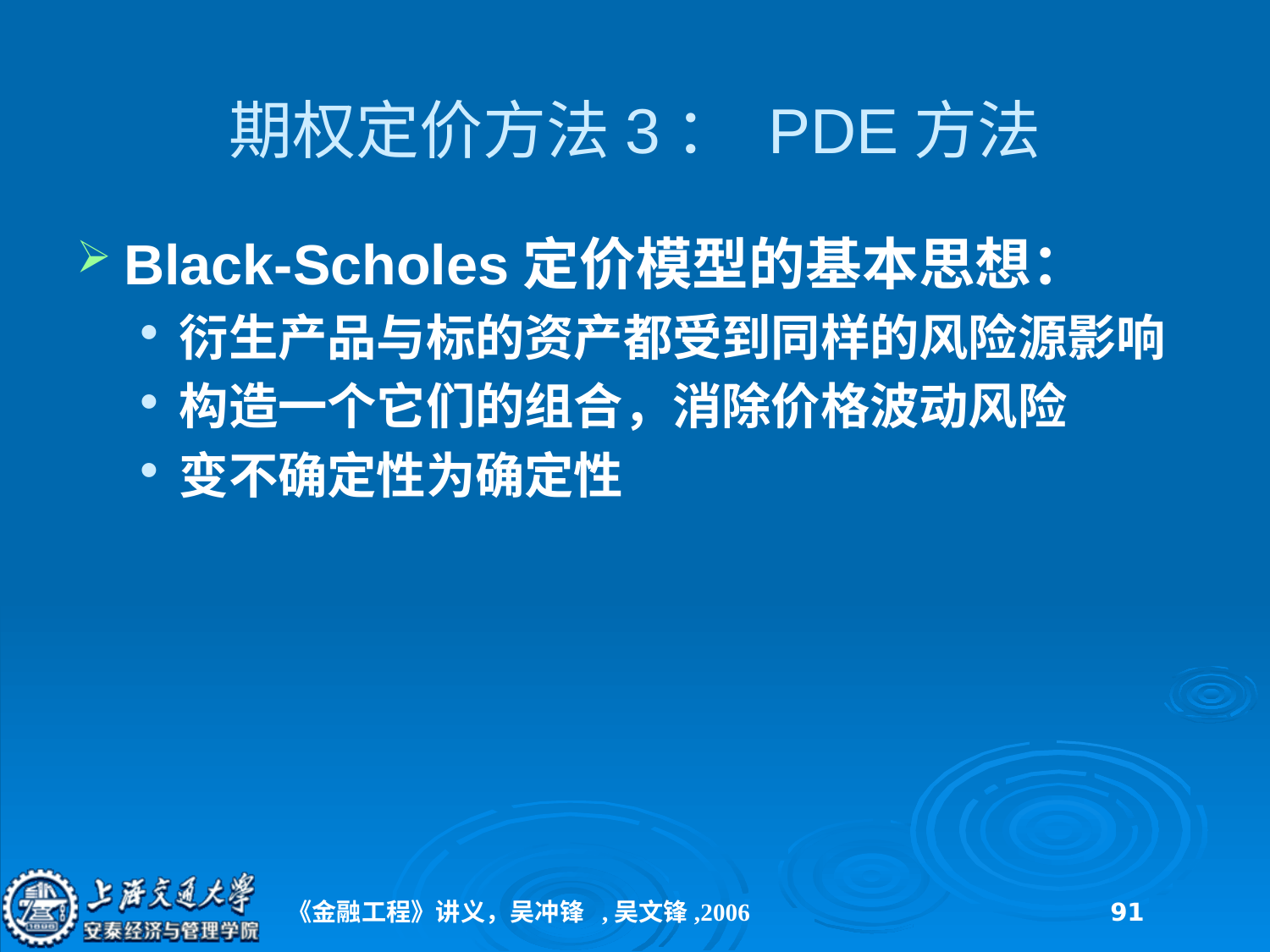

# 期权定价方法3： PDE方法
Black-Scholes定价模型的基本思想：
衍生产品与标的资产都受到同样的风险源影响
构造一个它们的组合，消除价格波动风险
变不确定性为确定性